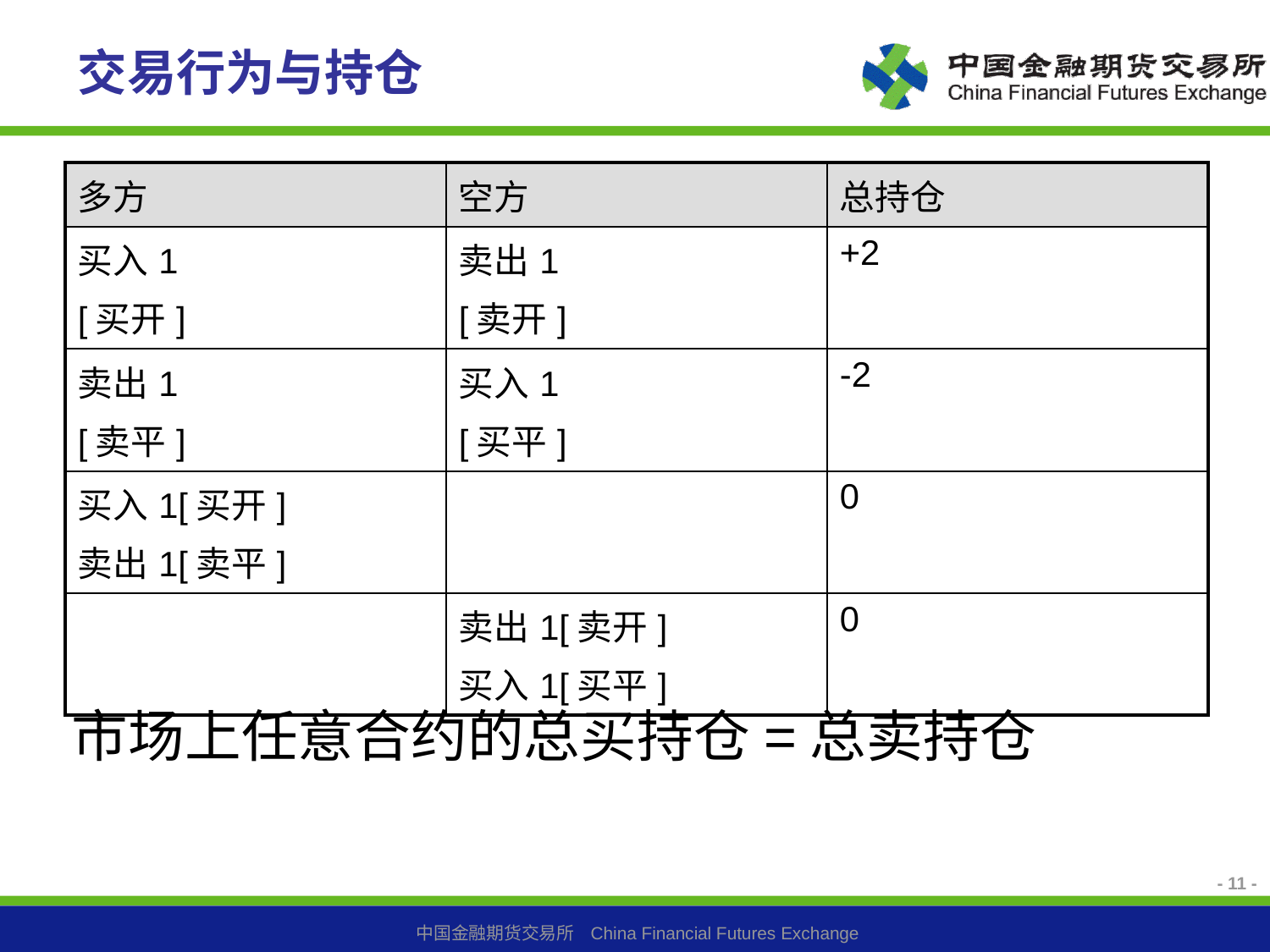

# 交易行为与持仓
| 多方 | 空方 | 总持仓 |
| --- | --- | --- |
| 买入1 [买开] | 卖出1 [卖开] | +2 |
| 卖出1 [卖平] | 买入1 [买平] | -2 |
| 买入1[买开] 卖出1[卖平] |  | 0 |
|  | 卖出1[卖开] 买入1[买平] | 0 |
市场上任意合约的总买持仓=总卖持仓
- 11 -